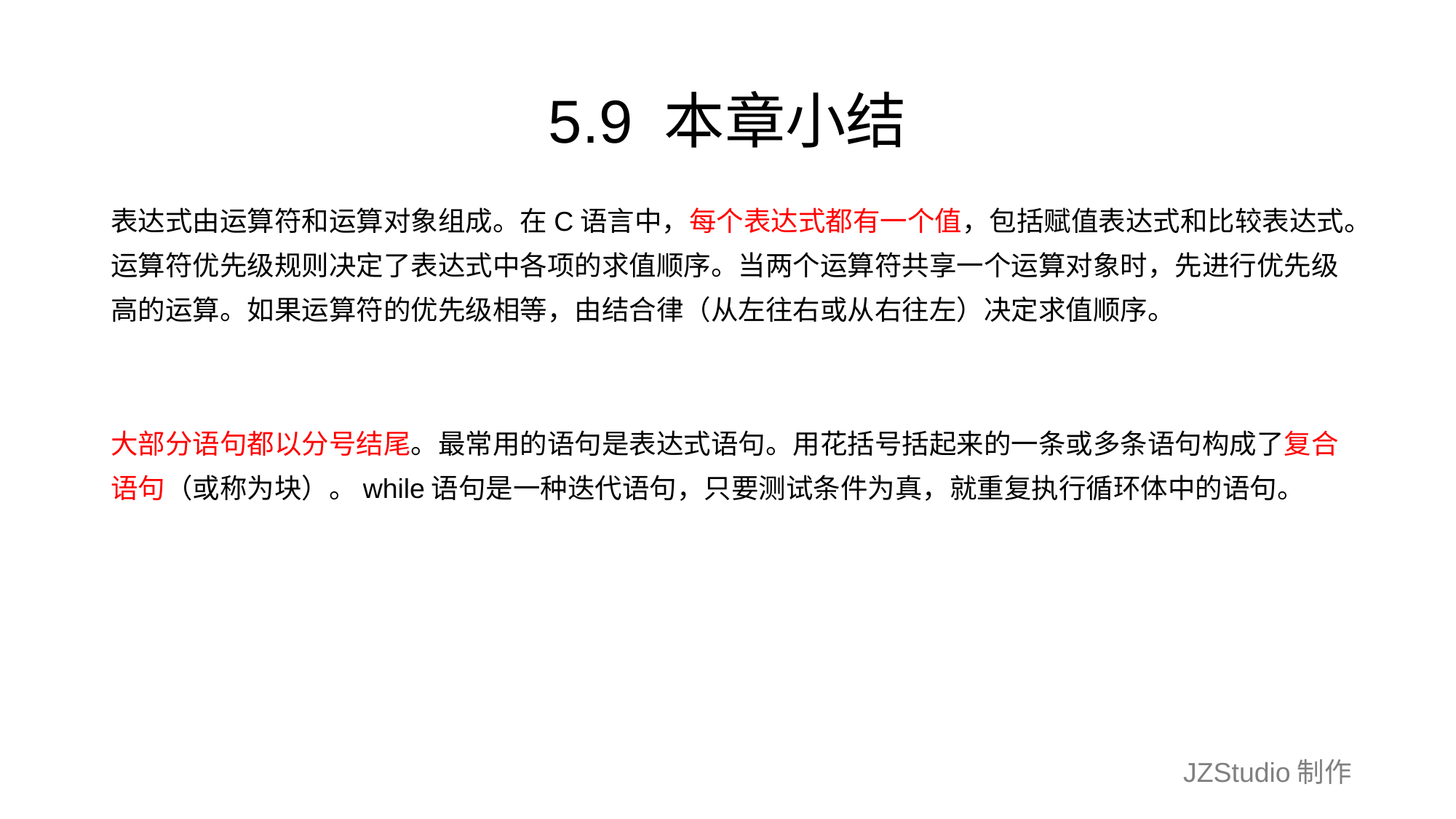

# 5.9 本章小结
表达式由运算符和运算对象组成。在C语言中，每个表达式都有一个值，包括赋值表达式和比较表达式。
运算符优先级规则决定了表达式中各项的求值顺序。当两个运算符共享一个运算对象时，先进行优先级
高的运算。如果运算符的优先级相等，由结合律（从左往右或从右往左）决定求值顺序。

大部分语句都以分号结尾。最常用的语句是表达式语句。用花括号括起来的一条或多条语句构成了复合
语句（或称为块）。while语句是一种迭代语句，只要测试条件为真，就重复执行循环体中的语句。